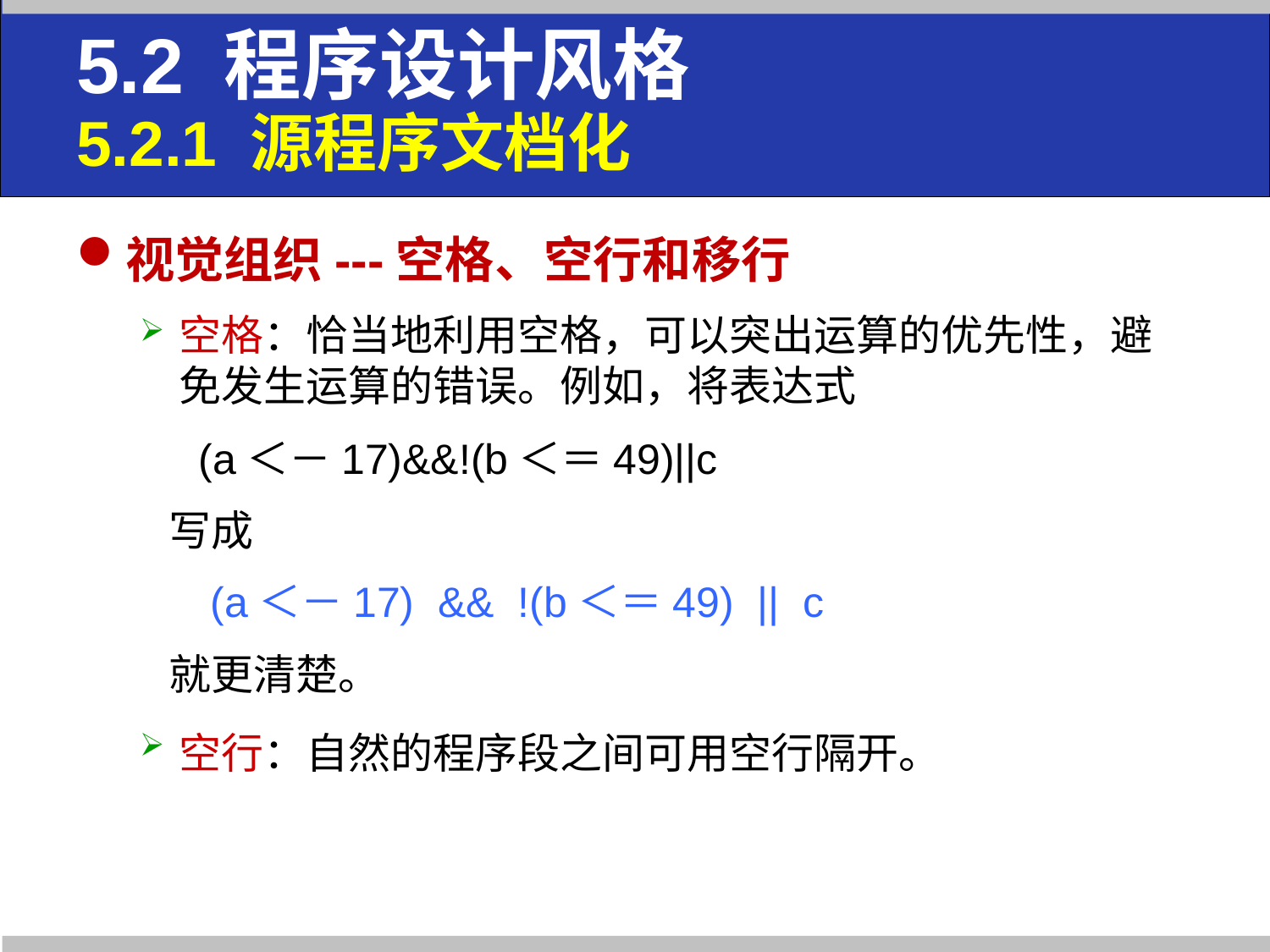

# 5.2 程序设计风格 5.2.1 源程序文档化
视觉组织---空格、空行和移行
空格：恰当地利用空格，可以突出运算的优先性，避免发生运算的错误。例如，将表达式
     (a＜－17)&&!(b＜＝49)||c
  写成
      (a＜－17)  &&  !(b＜＝49)  ||  c
  就更清楚。
空行：自然的程序段之间可用空行隔开。
657